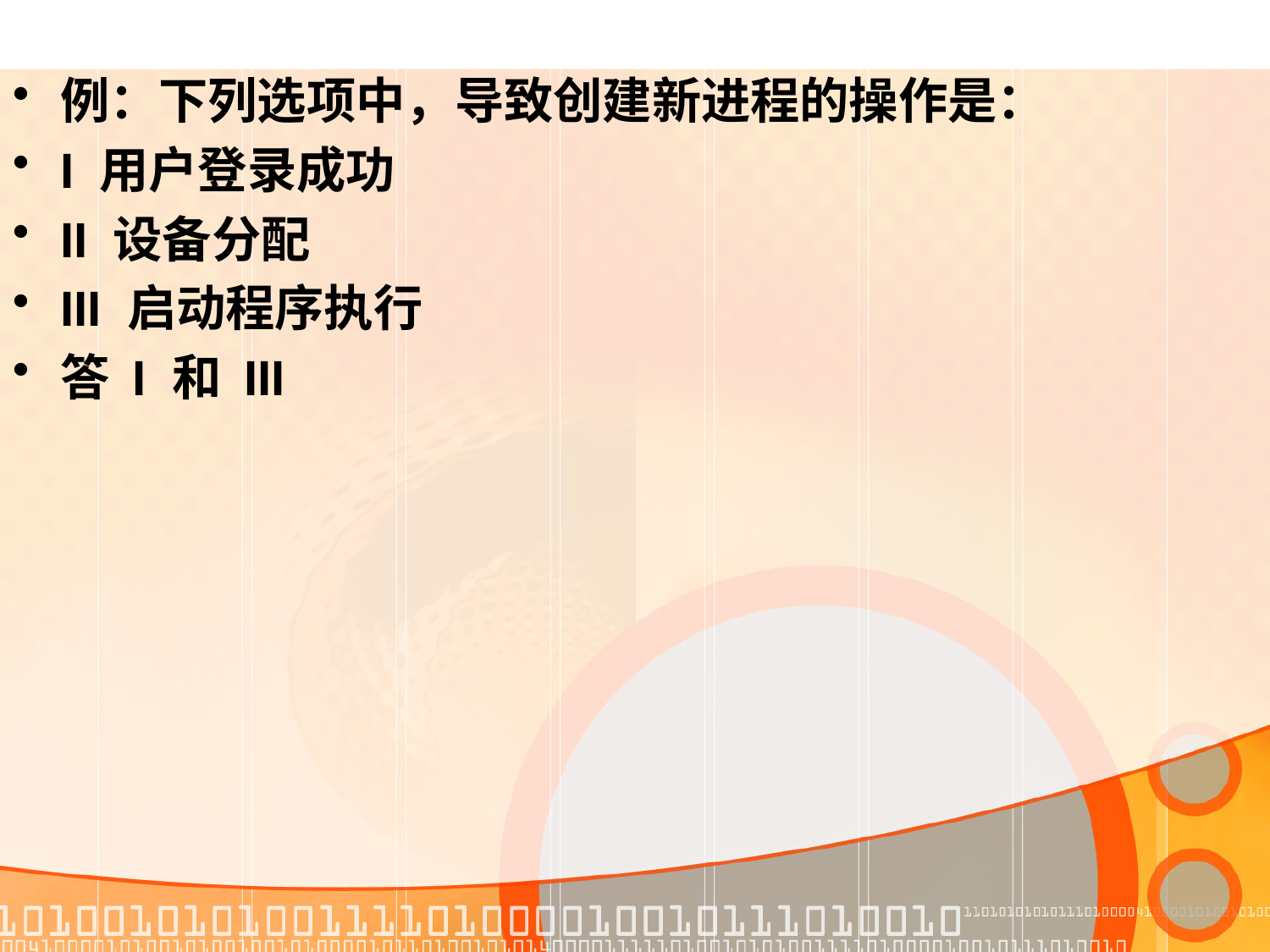

例：下列选项中，导致创建新进程的操作是：
I 用户登录成功
II 设备分配
III 启动程序执行
答 I 和 III